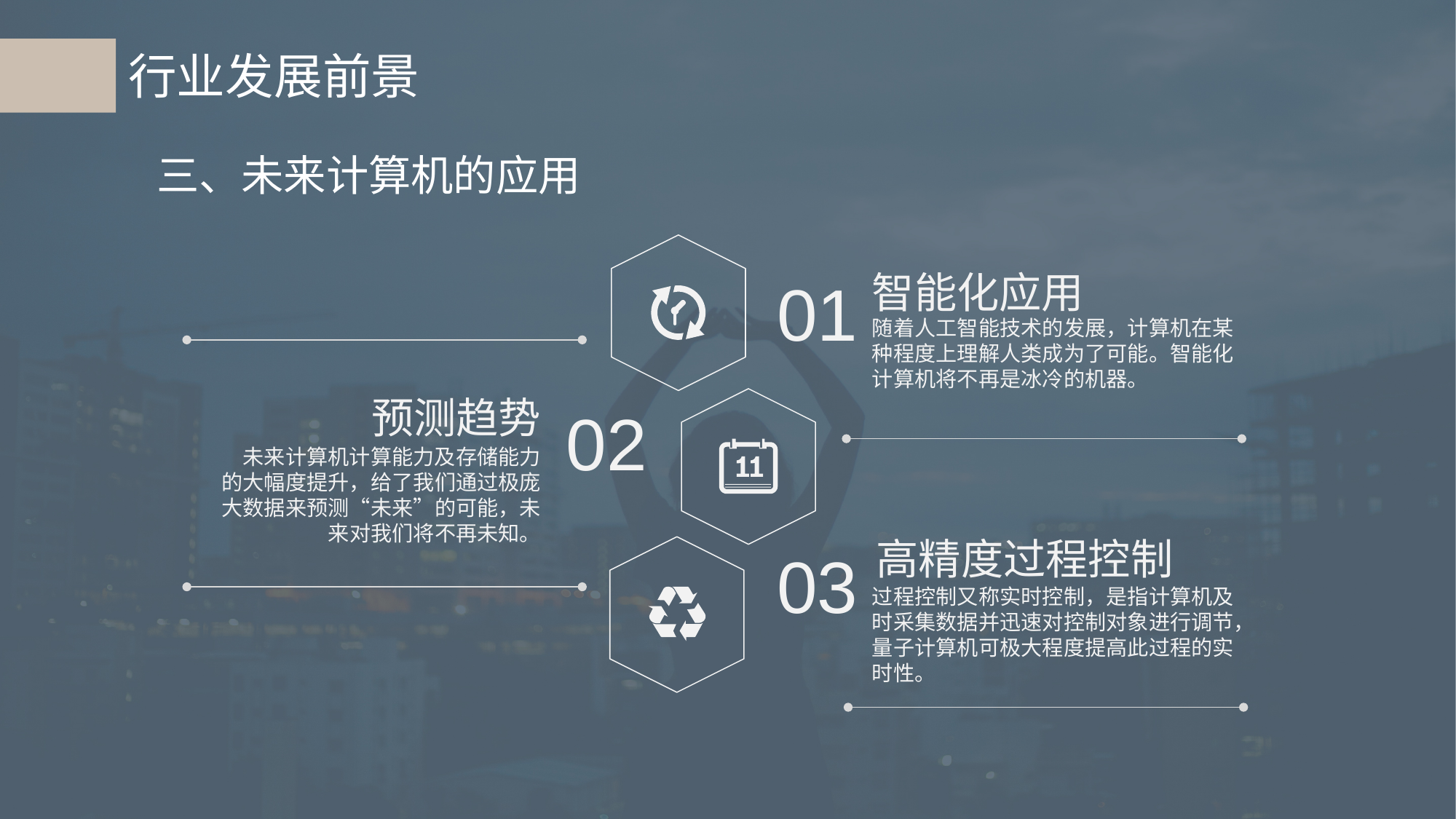

行业发展前景
三、未来计算机的应用

智能化应用
随着人工智能技术的发展，计算机在某种程度上理解人类成为了可能。智能化计算机将不再是冰冷的机器。
01
预测趋势
  未来计算机计算能力及存储能力的大幅度提升，给了我们通过极庞大数据来预测“未来”的可能，未来对我们将不再未知。
02

高精度过程控制
过程控制又称实时控制，是指计算机及时采集数据并迅速对控制对象进行调节，量子计算机可极大程度提高此过程的实时性。
03